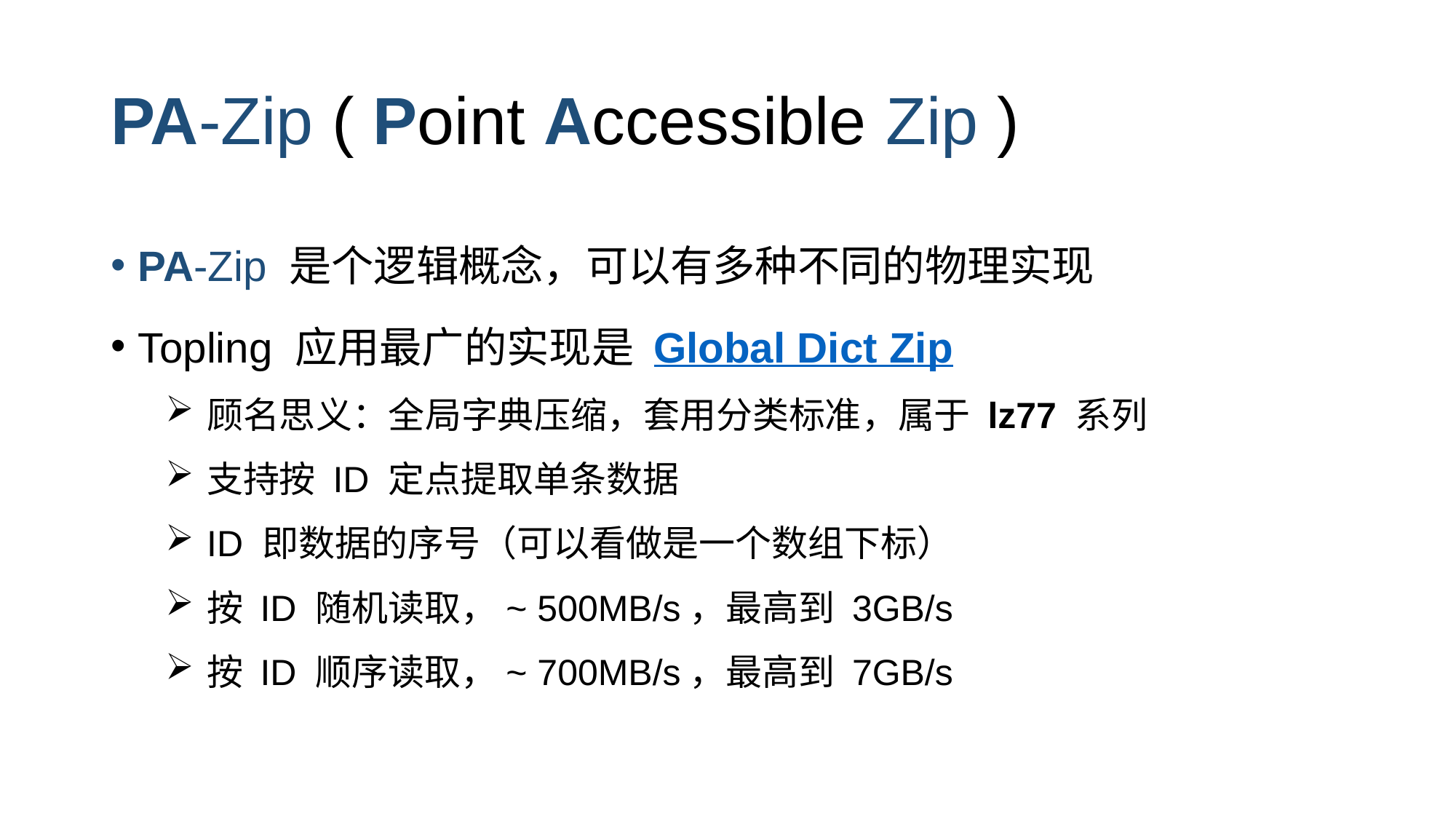

# PA-Zip ( Point Accessible Zip )
PA-Zip 是个逻辑概念，可以有多种不同的物理实现
Topling 应用最广的实现是 Global Dict Zip
顾名思义：全局字典压缩，套用分类标准，属于 lz77 系列
支持按 ID 定点提取单条数据
ID 即数据的序号（可以看做是一个数组下标）
按 ID 随机读取，~ 500MB/s，最高到 3GB/s
按 ID 顺序读取，~ 700MB/s，最高到 7GB/s